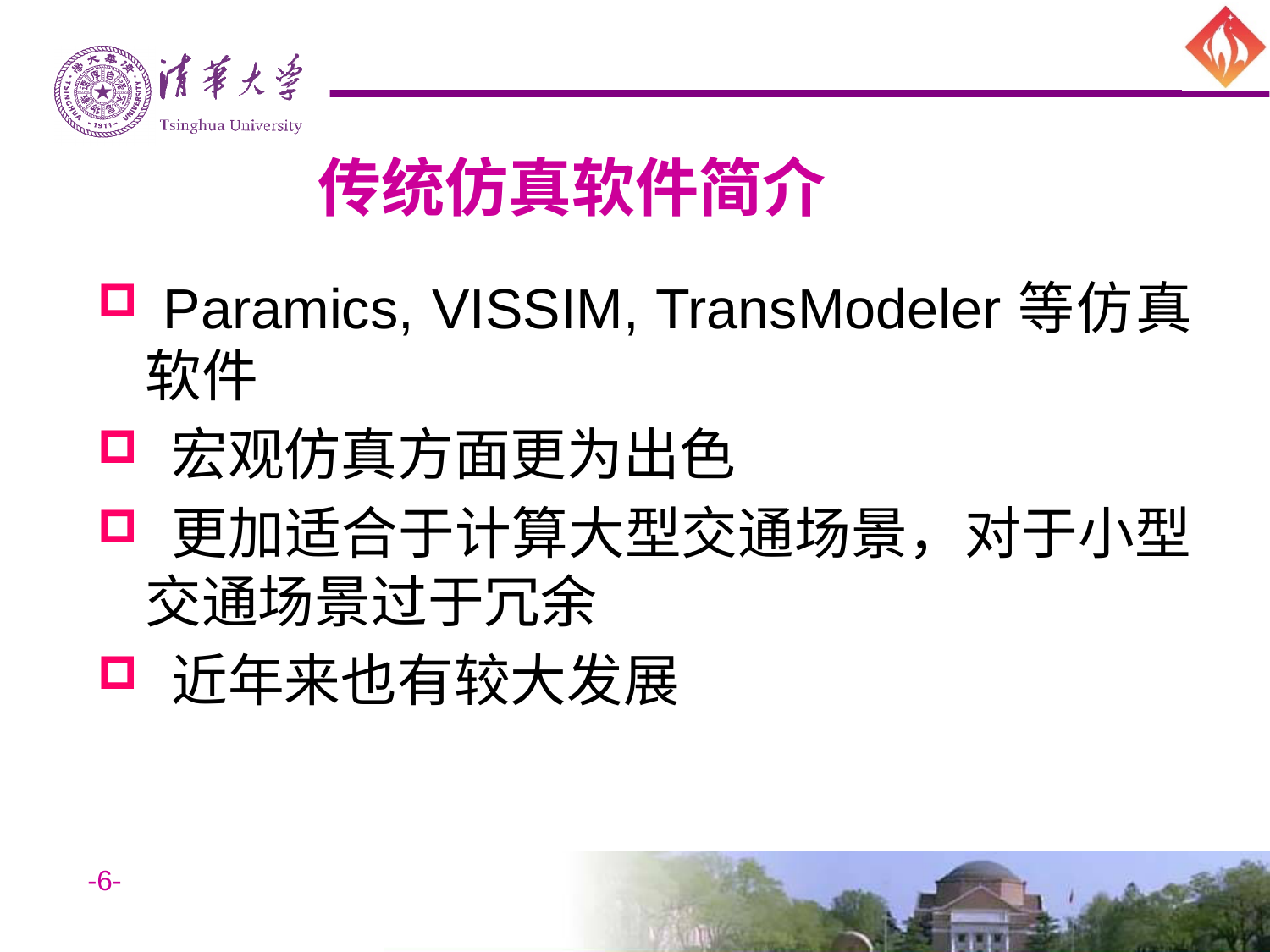

# 传统仿真软件简介
 Paramics, VISSIM, TransModeler等仿真软件
 宏观仿真方面更为出色
 更加适合于计算大型交通场景，对于小型交通场景过于冗余
 近年来也有较大发展